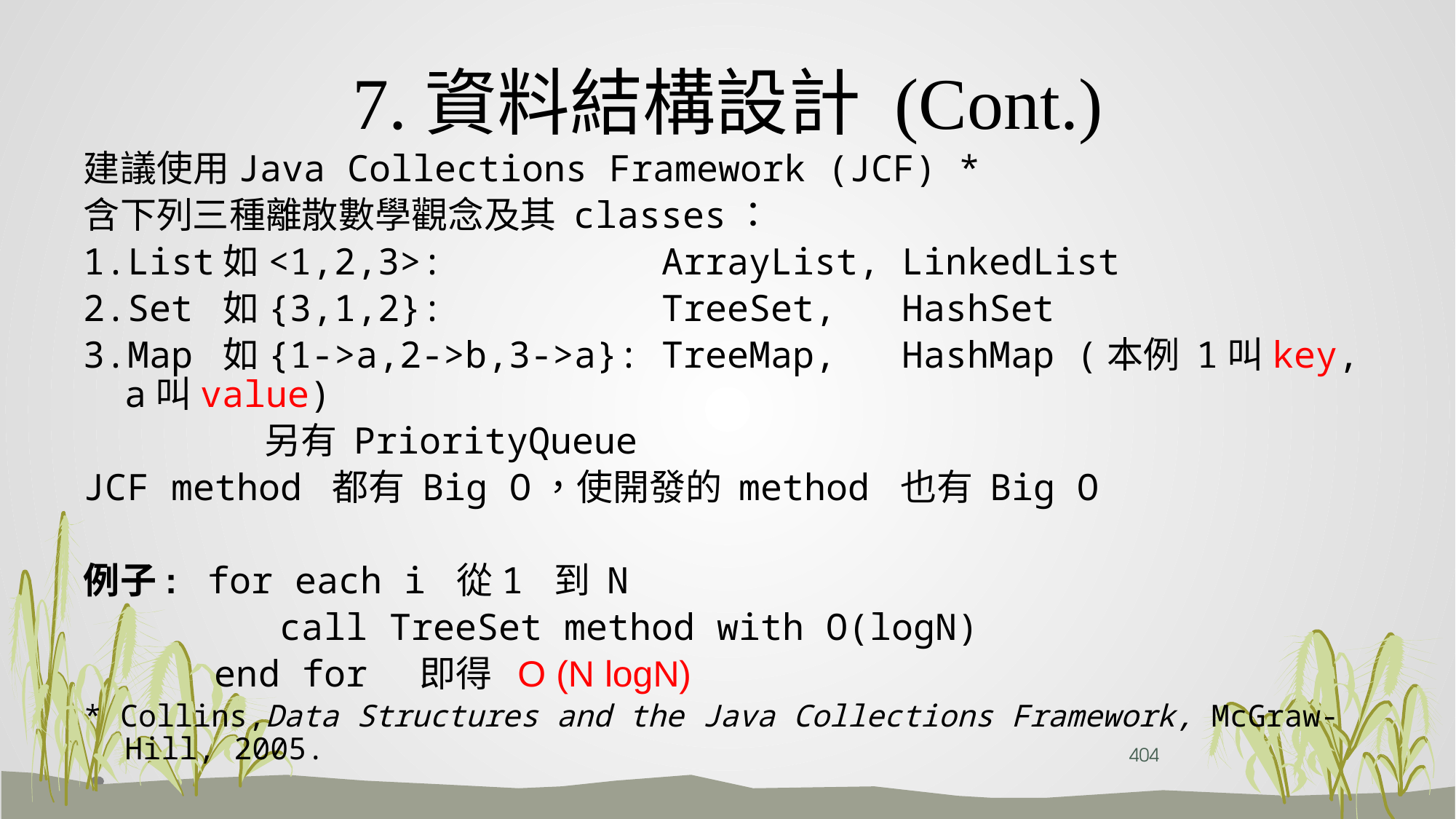

# 7.資料結構設計 (Cont.)
建議使用Java Collections Framework (JCF) *
含下列三種離散數學觀念及其 classes：
1.List如<1,2,3>:          ArrayList, LinkedList
2.Set 如{3,1,2}:          TreeSet,   HashSet
3.Map 如{1->a,2->b,3->a}: TreeMap,   HashMap (本例 1叫key, a叫value)
                     另有 PriorityQueue
JCF method 都有 Big O，使開發的 method 也有 Big O

例子:   for each i 從1 到 N
         call TreeSet method with O(logN)
      end for  即得  O (N logN)
* Collins,Data Structures and the Java Collections Framework, McGraw-Hill, 2005.

404